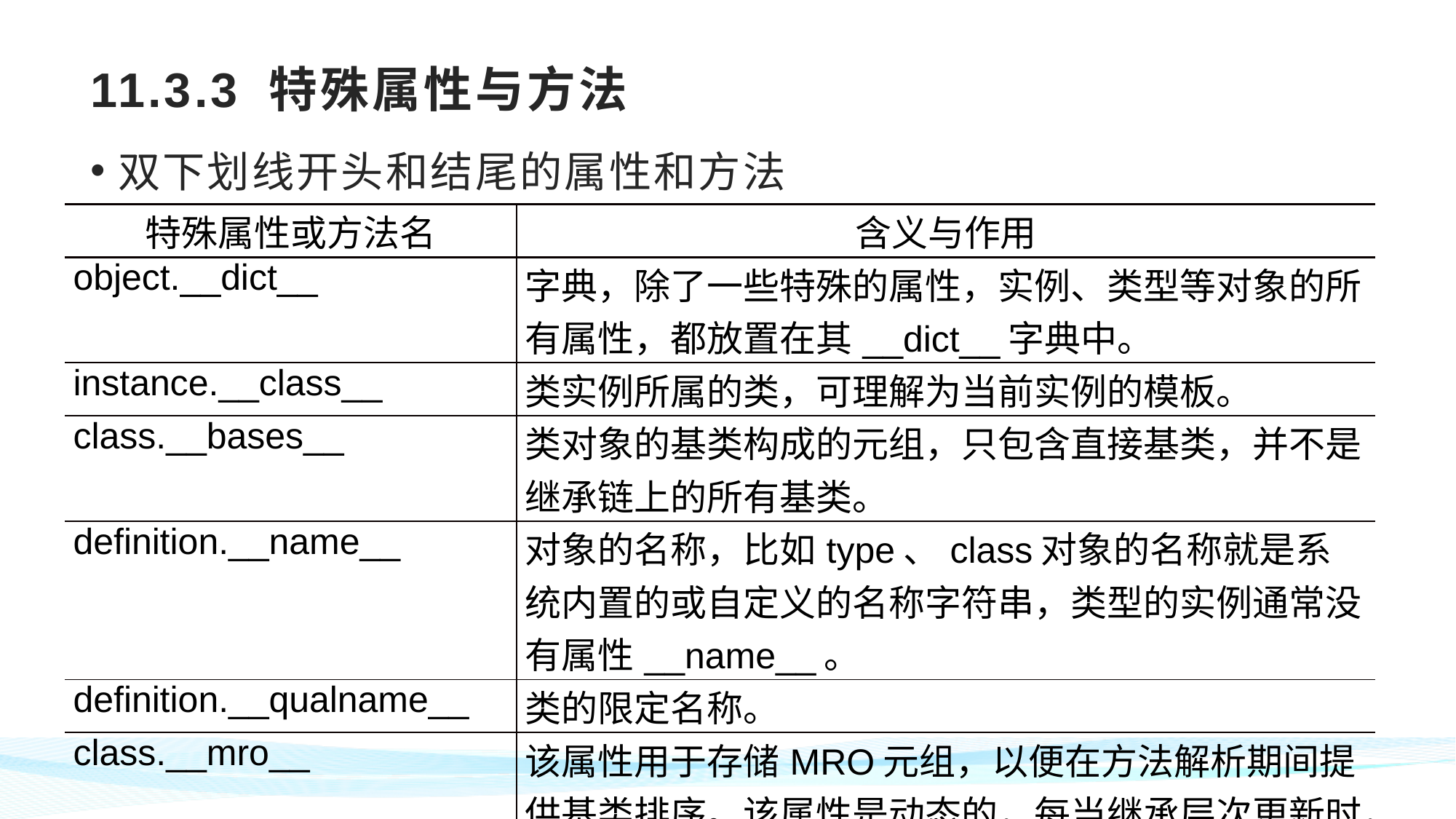

# 11.3.3 特殊属性与方法
双下划线开头和结尾的属性和方法
| 特殊属性或方法名 | 含义与作用 |
| --- | --- |
| object.\_\_dict\_\_ | 字典，除了一些特殊的属性，实例、类型等对象的所有属性，都放置在其\_\_dict\_\_字典中。 |
| instance.\_\_class\_\_ | 类实例所属的类，可理解为当前实例的模板。 |
| class.\_\_bases\_\_ | 类对象的基类构成的元组，只包含直接基类，并不是继承链上的所有基类。 |
| definition.\_\_name\_\_ | 对象的名称，比如type、class对象的名称就是系统内置的或自定义的名称字符串，类型的实例通常没有属性\_\_name\_\_。 |
| definition.\_\_qualname\_\_ | 类的限定名称。 |
| class.\_\_mro\_\_ | 该属性用于存储MRO元组，以便在方法解析期间提供基类排序。该属性是动态的，每当继承层次更新时，该属性都可能发生改变。 |